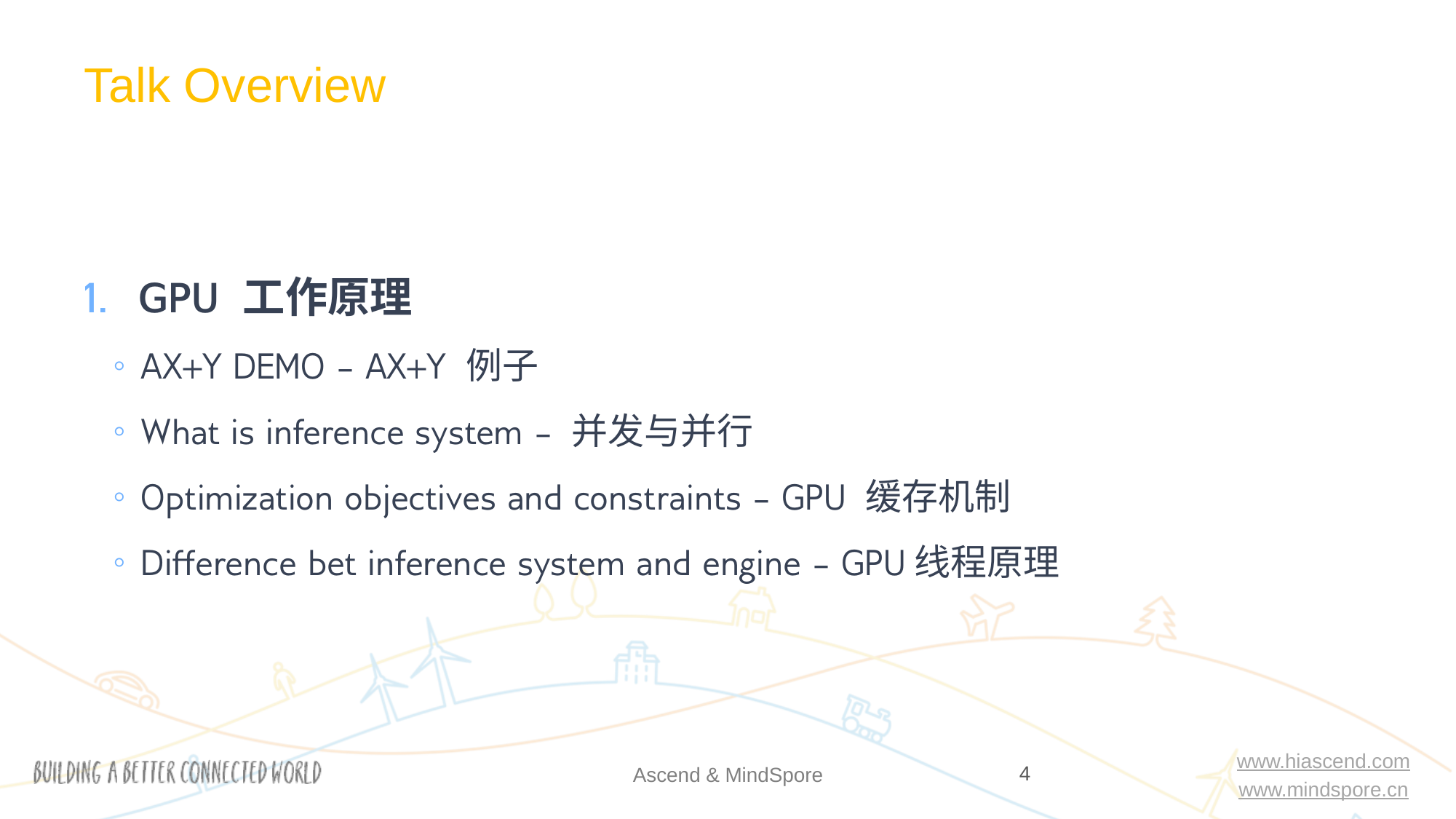

Talk Overview
GPU 工作原理
AX+Y DEMO – AX+Y 例子
What is inference system – 并发与并行
Optimization objectives and constraints – GPU 缓存机制
Difference bet inference system and engine – GPU线程原理